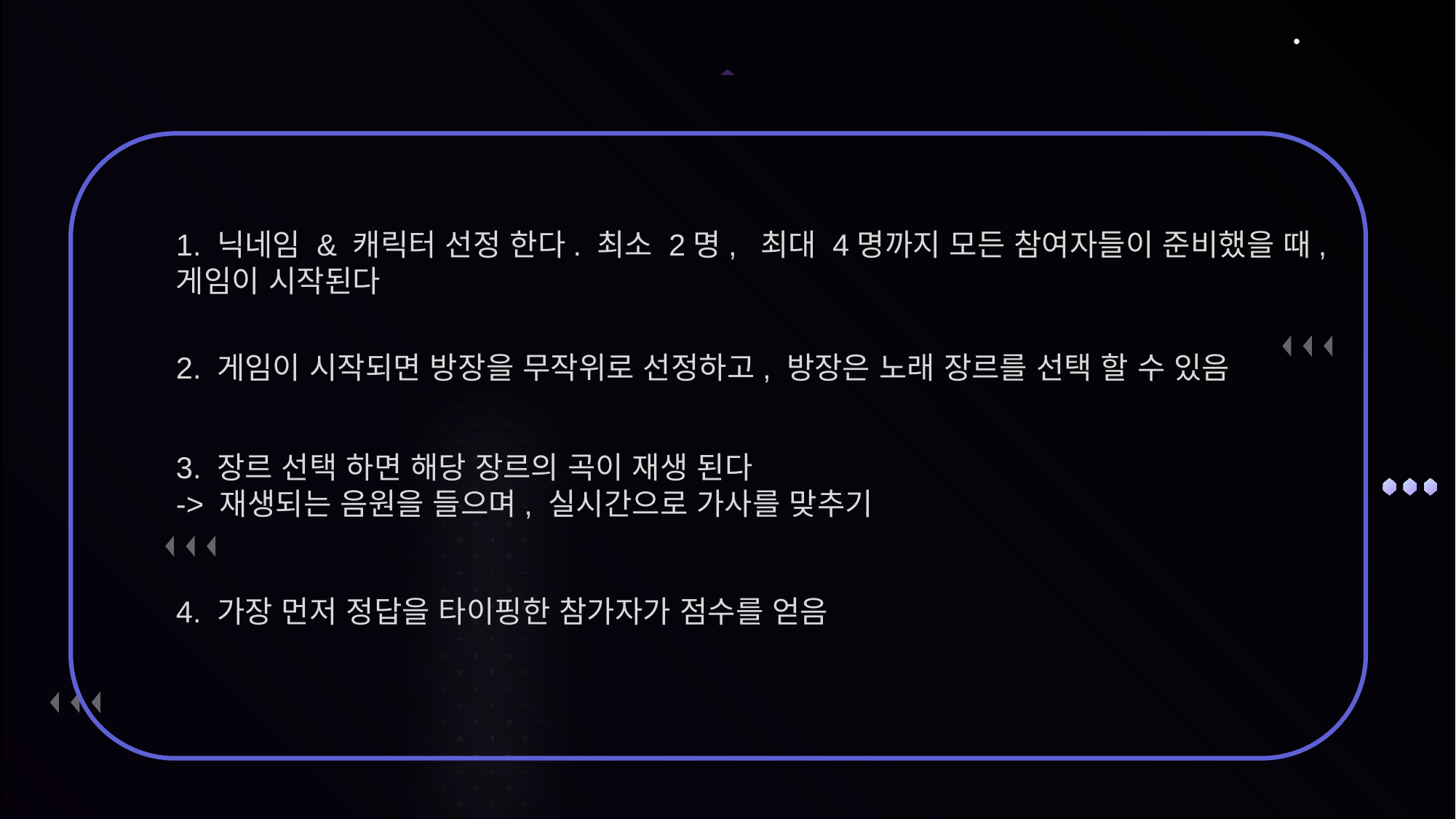

3. 게임 룰 설명
		 DROP THE BEAT 							 DROP THE BEAT
//

1. 닉네임 & 캐릭터 선정 한다. 최소 2명,  최대 4명까지 모든 참여자들이 준비했을 때,
게임이 시작된다
2. 게임이 시작되면 방장을 무작위로 선정하고, 방장은 노래 장르를 선택 할 수 있음
3. 장르 선택 하면 해당 장르의 곡이 재생 된다
-> 재생되는 음원을 들으며, 실시간으로 가사를 맞추기
4. 가장 먼저 정답을 타이핑한 참가자가 점수를 얻음